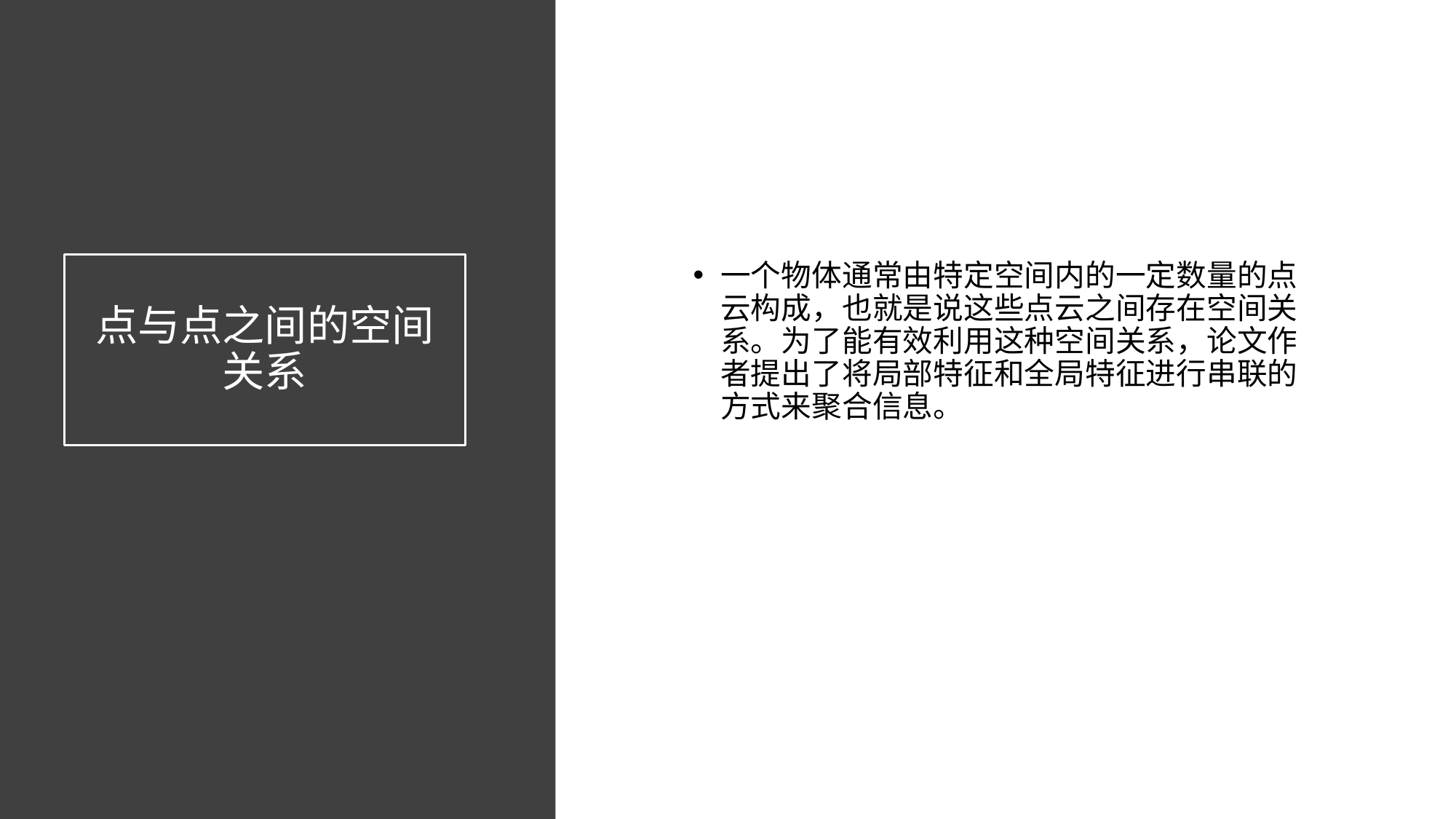

# 点与点之间的空间关系
一个物体通常由特定空间内的一定数量的点云构成，也就是说这些点云之间存在空间关系。为了能有效利用这种空间关系，论文作者提出了将局部特征和全局特征进行串联的方式来聚合信息。